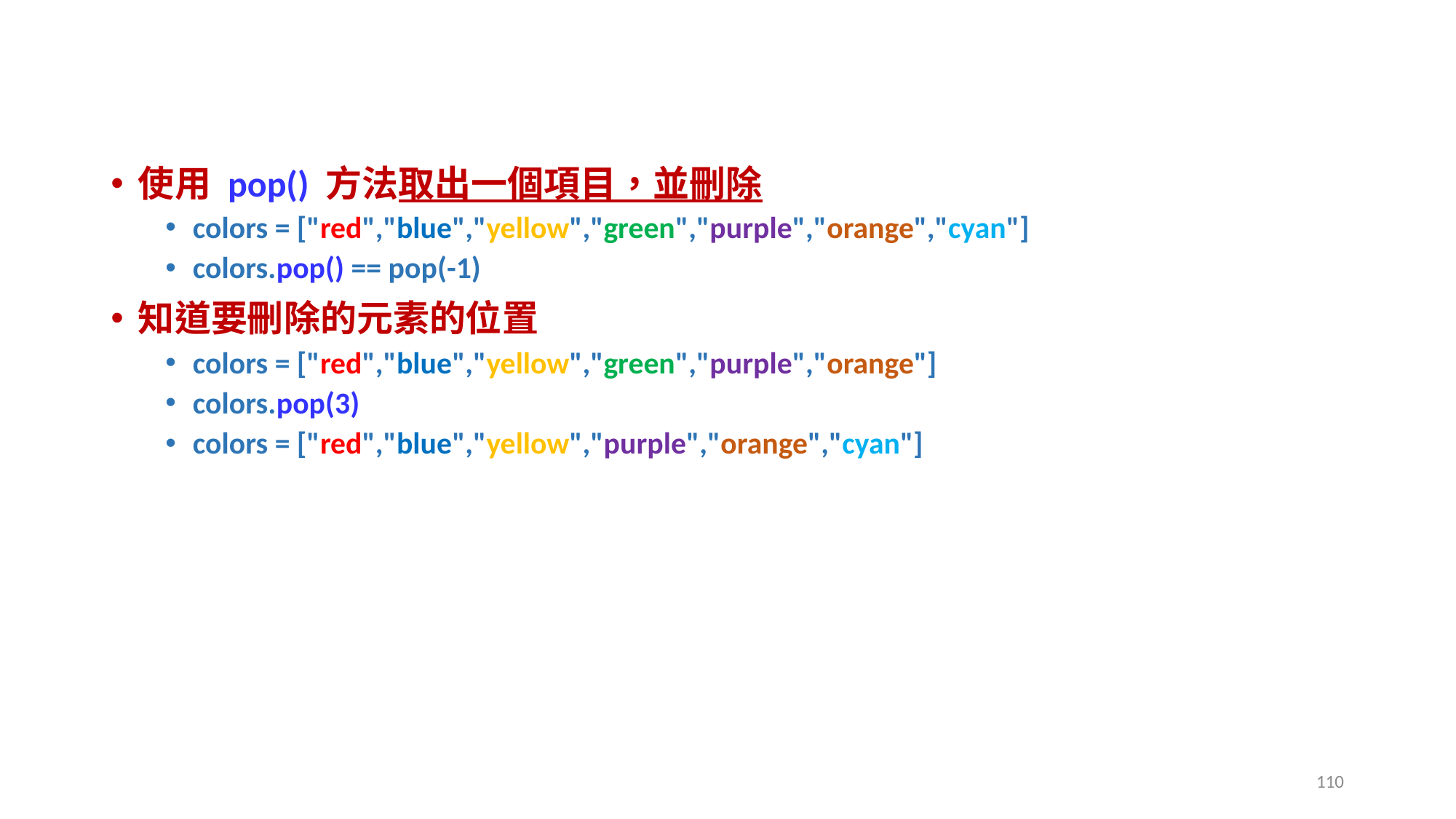

#
使用 pop() 方法取出一個項目，並刪除
colors = ["red","blue","yellow","green","purple","orange","cyan"]
colors.pop() == pop(-1)
知道要刪除的元素的位置
colors = ["red","blue","yellow","green","purple","orange"]
colors.pop(3)
colors = ["red","blue","yellow","purple","orange","cyan"]

110